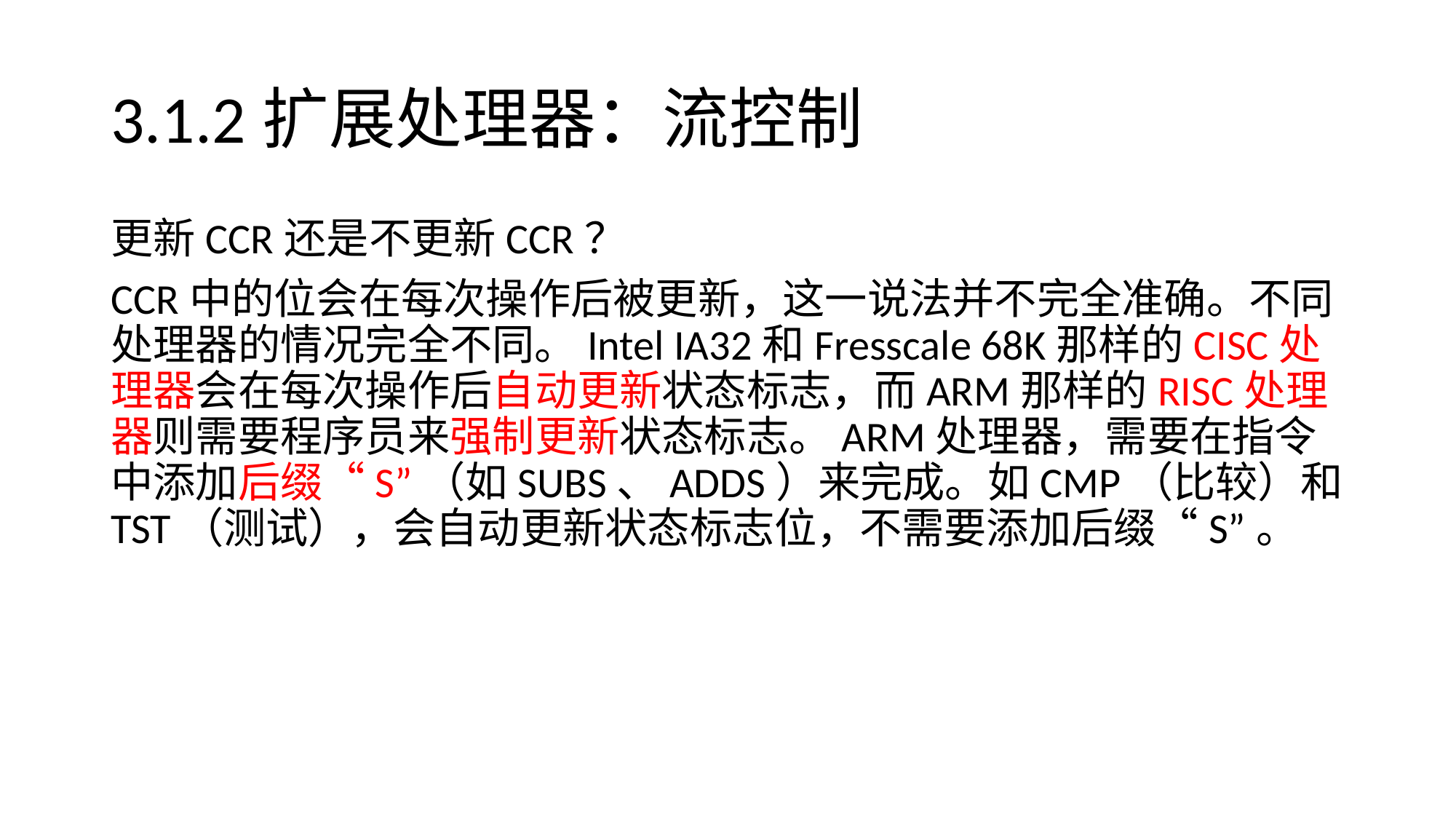

# 3.1.2扩展处理器：流控制
更新CCR还是不更新CCR？
CCR中的位会在每次操作后被更新，这一说法并不完全准确。不同处理器的情况完全不同。Intel IA32和Fresscale 68K那样的CISC处理器会在每次操作后自动更新状态标志，而ARM那样的RISC处理器则需要程序员来强制更新状态标志。ARM处理器，需要在指令中添加后缀“S”（如SUBS、ADDS）来完成。如CMP（比较）和TST（测试），会自动更新状态标志位，不需要添加后缀“S”。